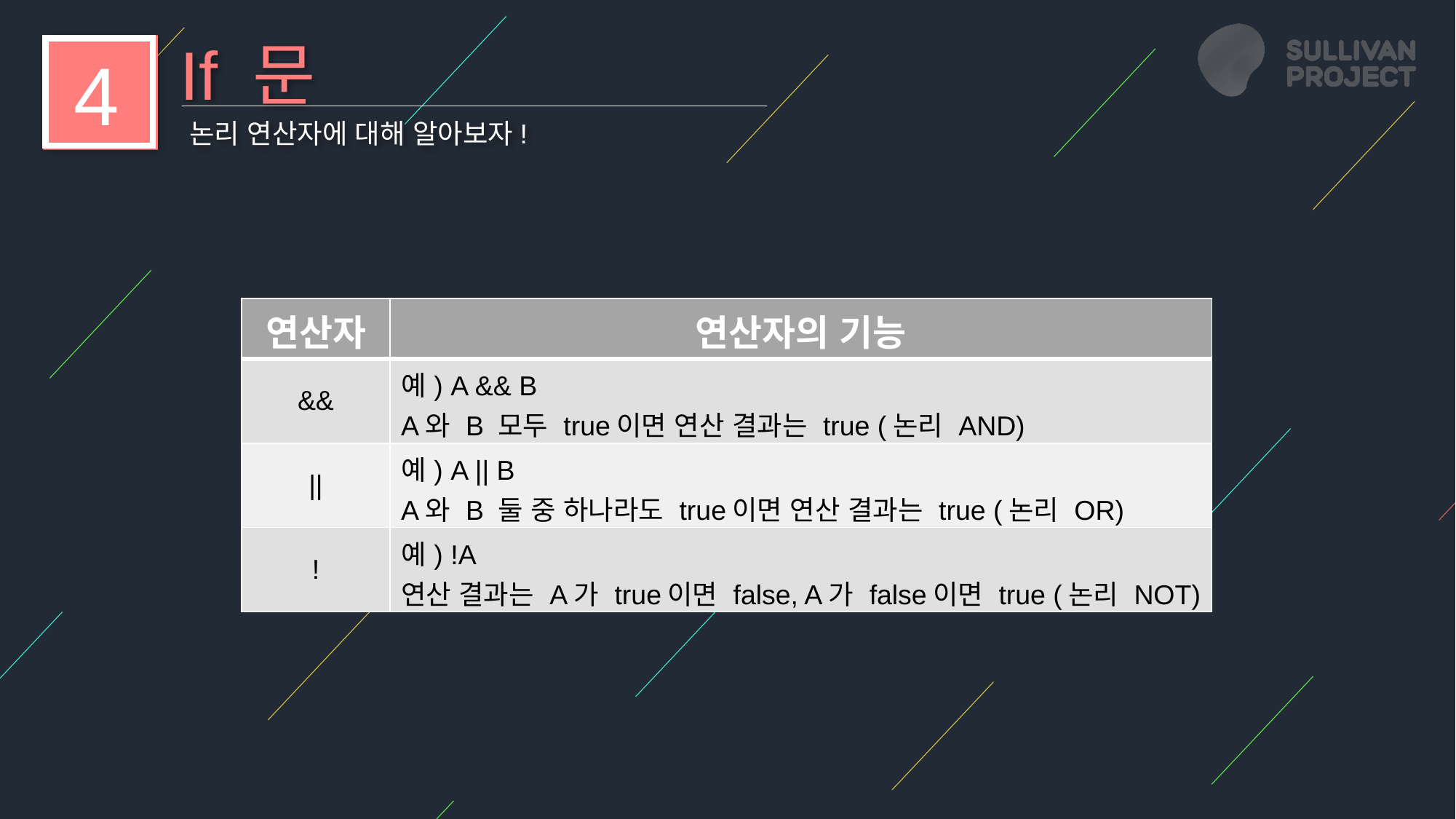

If 문

4
논리 연산자에 대해 알아보자!
| 연산자 | 연산자의 기능 |
| --- | --- |
| && | 예) A && B A와 B 모두 true이면 연산 결과는 true (논리 AND) |
| || | 예) A || B A와 B 둘 중 하나라도 true이면 연산 결과는 true (논리 OR) |
| ! | 예) !A 연산 결과는 A가 true이면 false, A가 false이면 true (논리 NOT) |